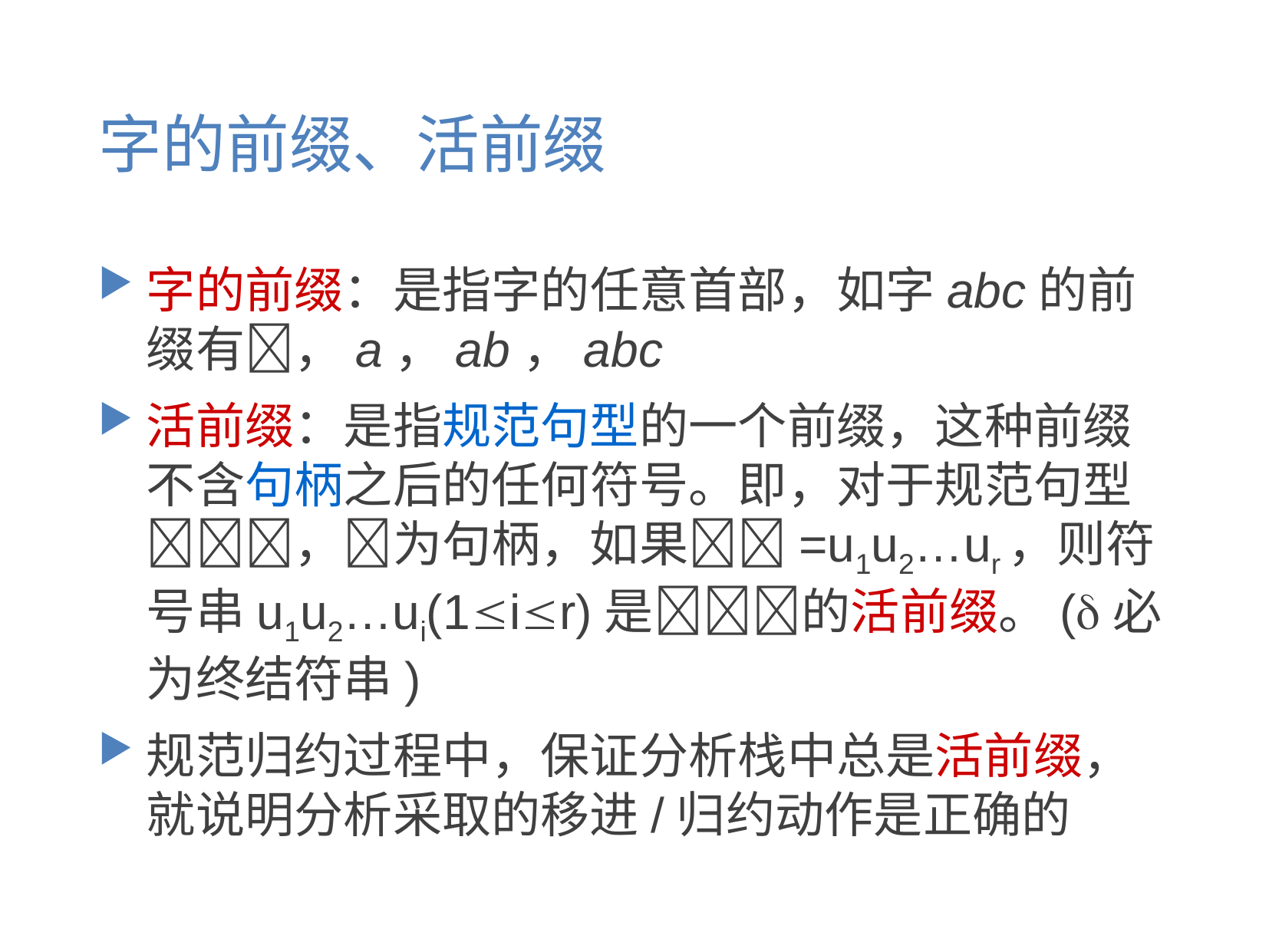

# 字的前缀、活前缀
字的前缀：是指字的任意首部，如字abc的前缀有ε，a，ab，abc
活前缀：是指规范句型的一个前缀，这种前缀不含句柄之后的任何符号。即，对于规范句型αβδ，β为句柄，如果αβ=u1u2…ur，则符号串u1u2…ui(1≤i≤r)是αβδ的活前缀。(δ必为终结符串)
规范归约过程中，保证分析栈中总是活前缀，就说明分析采取的移进/归约动作是正确的